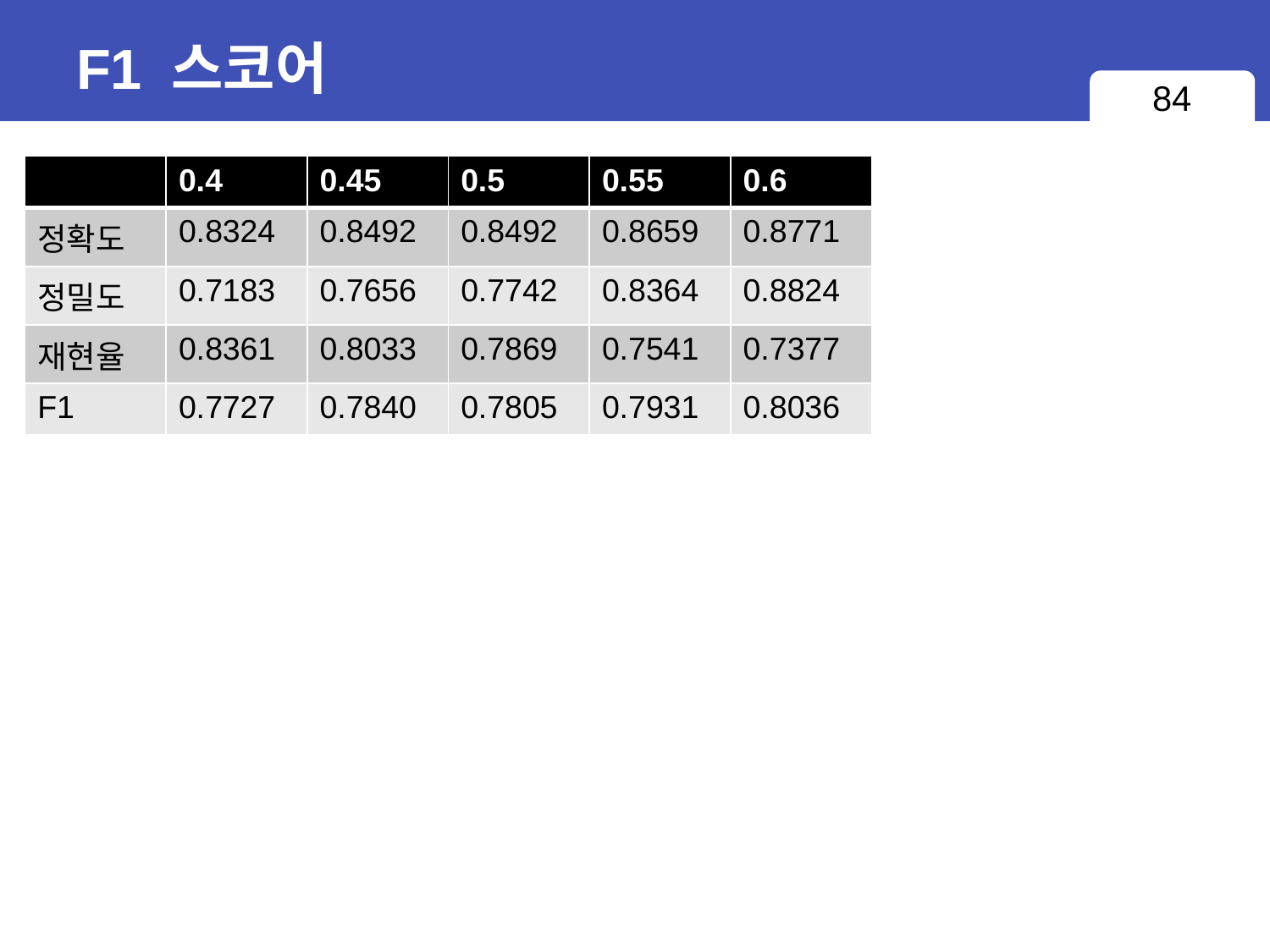

# F1 스코어
84
|  | 0.4 | 0.45 | 0.5 | 0.55 | 0.6 |
| --- | --- | --- | --- | --- | --- |
| 정확도 | 0.8324 | 0.8492 | 0.8492 | 0.8659 | 0.8771 |
| 정밀도 | 0.7183 | 0.7656 | 0.7742 | 0.8364 | 0.8824 |
| 재현율 | 0.8361 | 0.8033 | 0.7869 | 0.7541 | 0.7377 |
| F1 | 0.7727 | 0.7840 | 0.7805 | 0.7931 | 0.8036 |